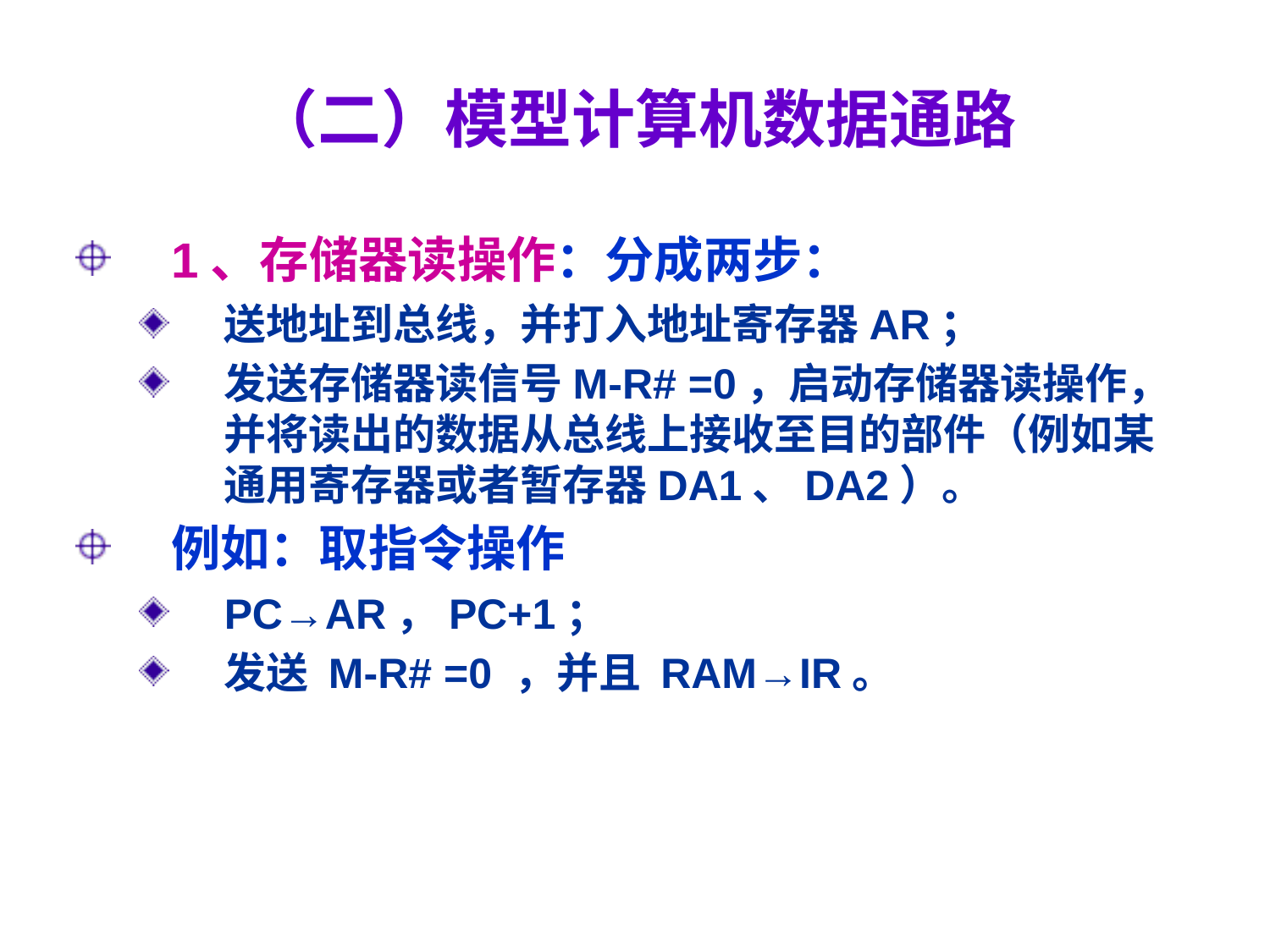

# （二）模型计算机数据通路
1、存储器读操作：分成两步：
送地址到总线，并打入地址寄存器AR；
发送存储器读信号M-R# =0，启动存储器读操作，并将读出的数据从总线上接收至目的部件（例如某通用寄存器或者暂存器DA1、DA2）。
例如：取指令操作
PC→AR，PC+1；
发送 M-R# =0 ，并且 RAM→IR。
50